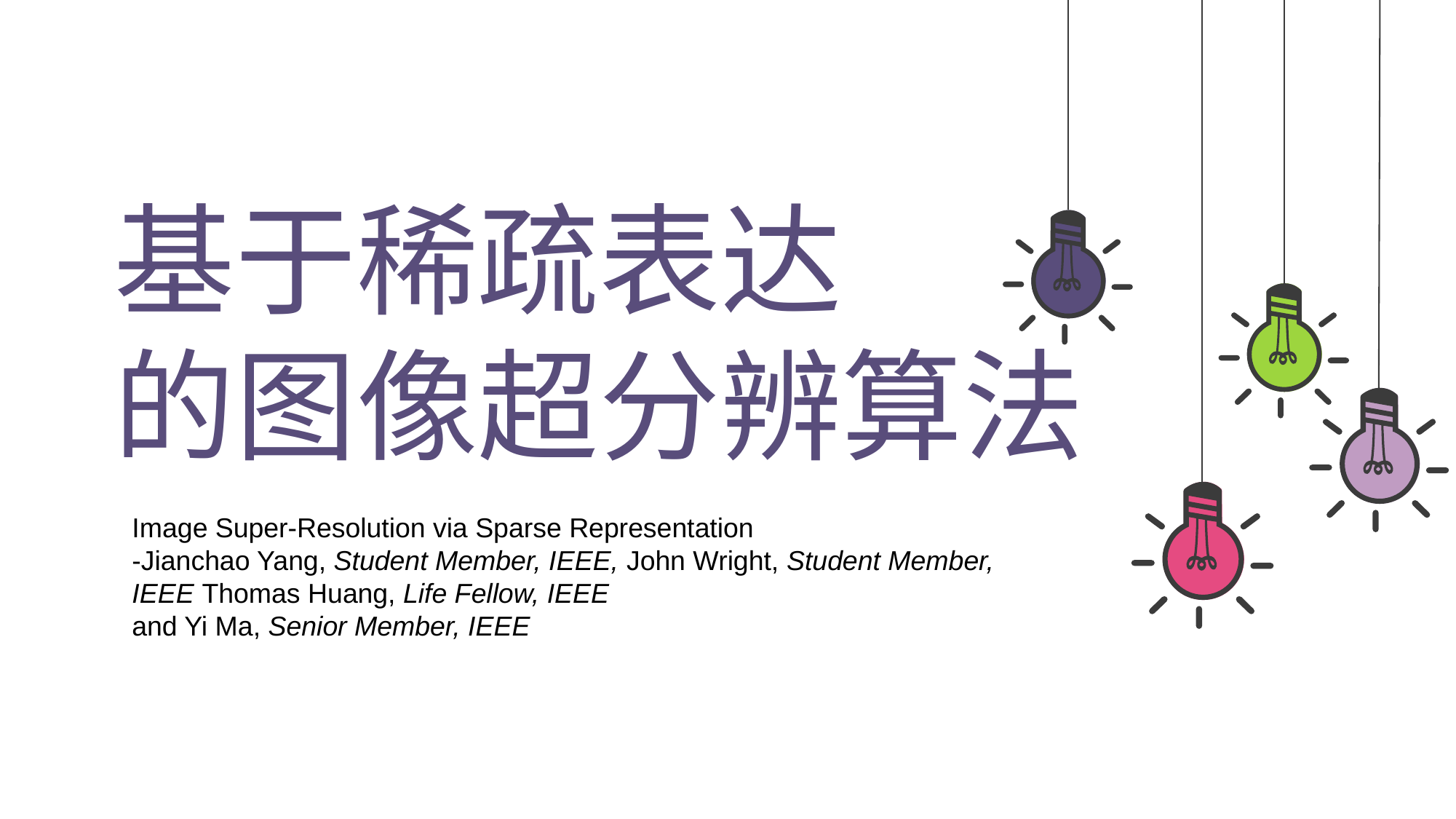

基于稀疏表达
的图像超分辨算法

Image Super-Resolution via Sparse Representation
-Jianchao Yang, Student Member, IEEE, John Wright, Student Member, IEEE Thomas Huang, Life Fellow, IEEE
and Yi Ma, Senior Member, IEEE